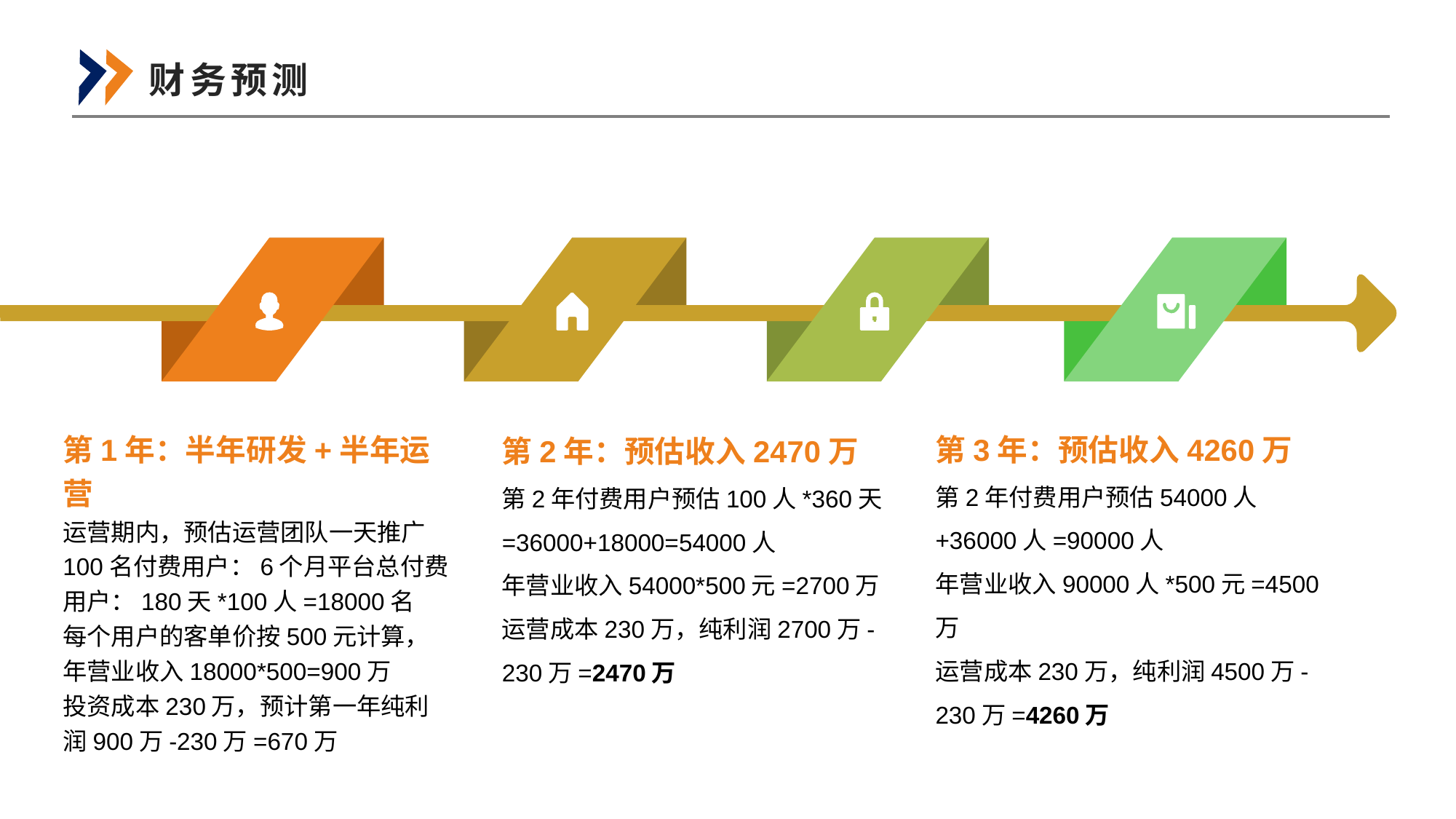

财务预测

第1年：半年研发+半年运营
运营期内，预估运营团队一天推广100名付费用户：6个月平台总付费用户：180天*100人=18000名
每个用户的客单价按500元计算，年营业收入18000*500=900万
投资成本230万，预计第一年纯利润900万-230万=670万
第3年：预估收入4260万
第2年付费用户预估54000人+36000人=90000人
年营业收入90000人*500元=4500万
运营成本230万，纯利润4500万-230万=4260万
第2年：预估收入2470万
第2年付费用户预估100人*360天=36000+18000=54000人
年营业收入54000*500元=2700万
运营成本230万，纯利润2700万-230万=2470万